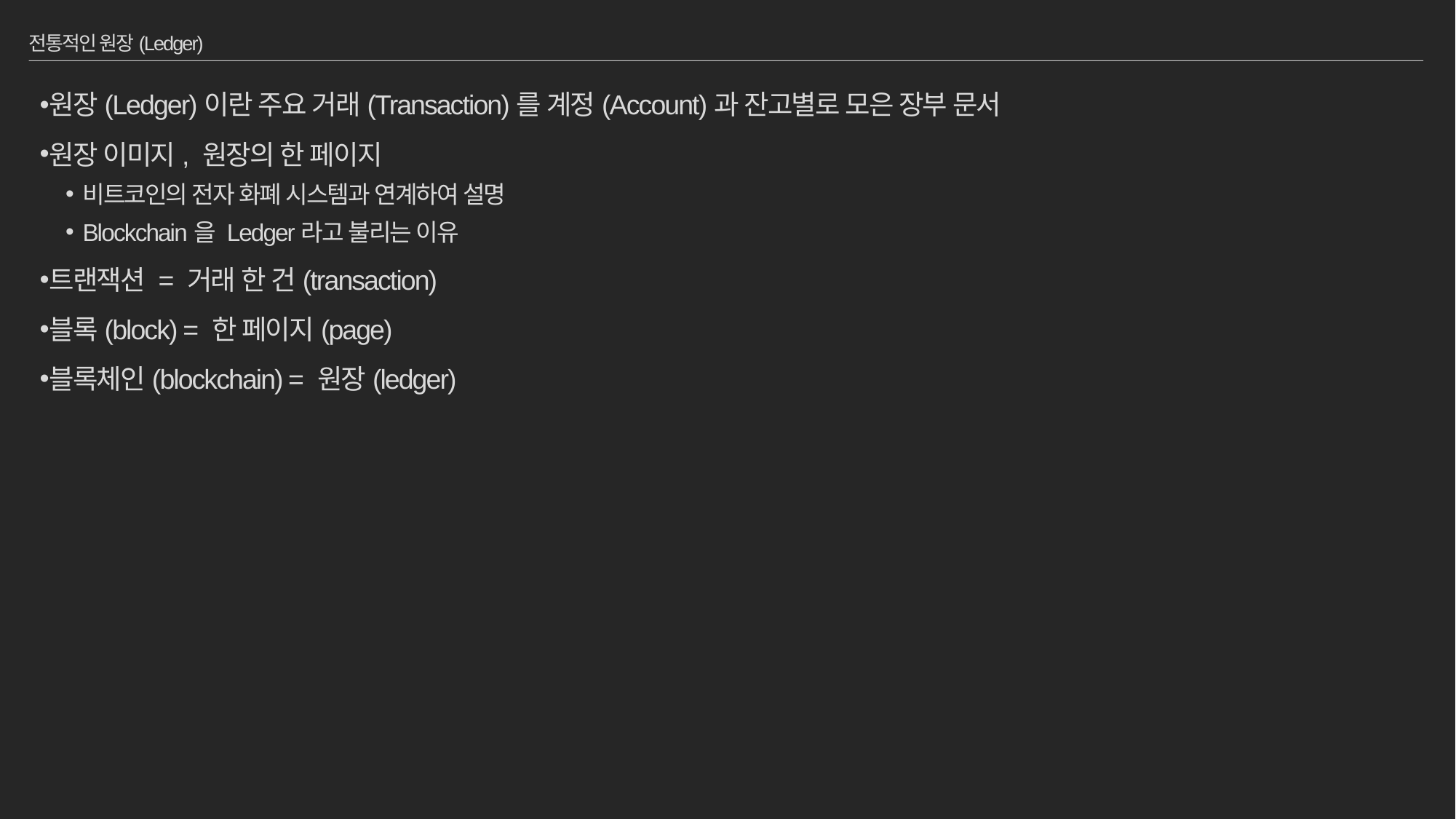

# 전통적인 원장(Ledger)
원장(Ledger)이란 주요 거래(Transaction)를 계정(Account)과 잔고별로 모은 장부 문서
원장 이미지, 원장의 한 페이지
비트코인의 전자 화폐 시스템과 연계하여 설명
Blockchain을 Ledger라고 불리는 이유
트랜잭션 = 거래 한 건(transaction)
블록(block) = 한 페이지(page)
블록체인(blockchain) = 원장(ledger)